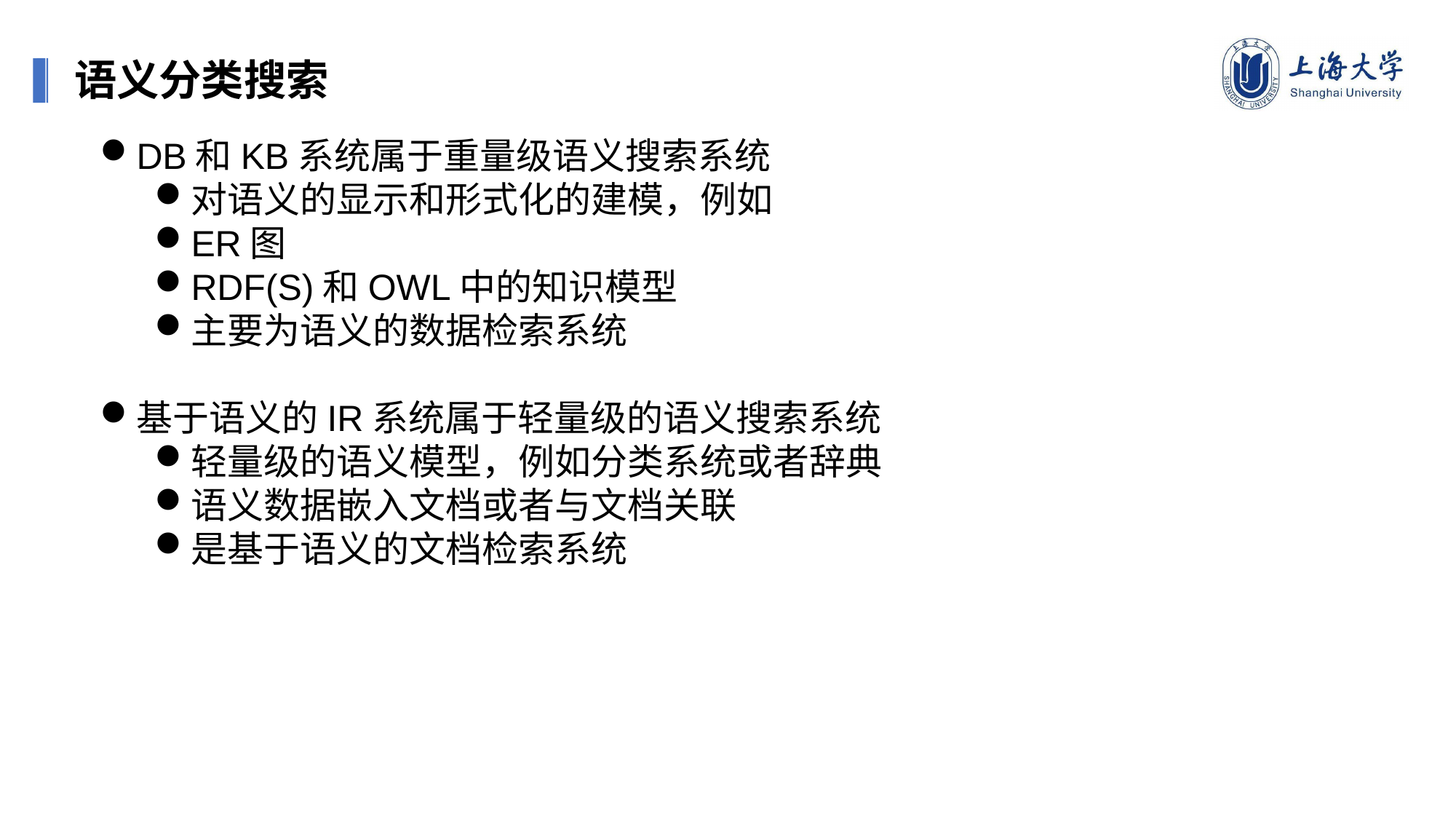

语义分类搜索

DB和KB系统属于重量级语义搜索系统
对语义的显示和形式化的建模，例如
ER图
RDF(S)和OWL中的知识模型
主要为语义的数据检索系统

基于语义的IR系统属于轻量级的语义搜索系统
轻量级的语义模型，例如分类系统或者辞典
语义数据嵌入文档或者与文档关联
是基于语义的文档检索系统